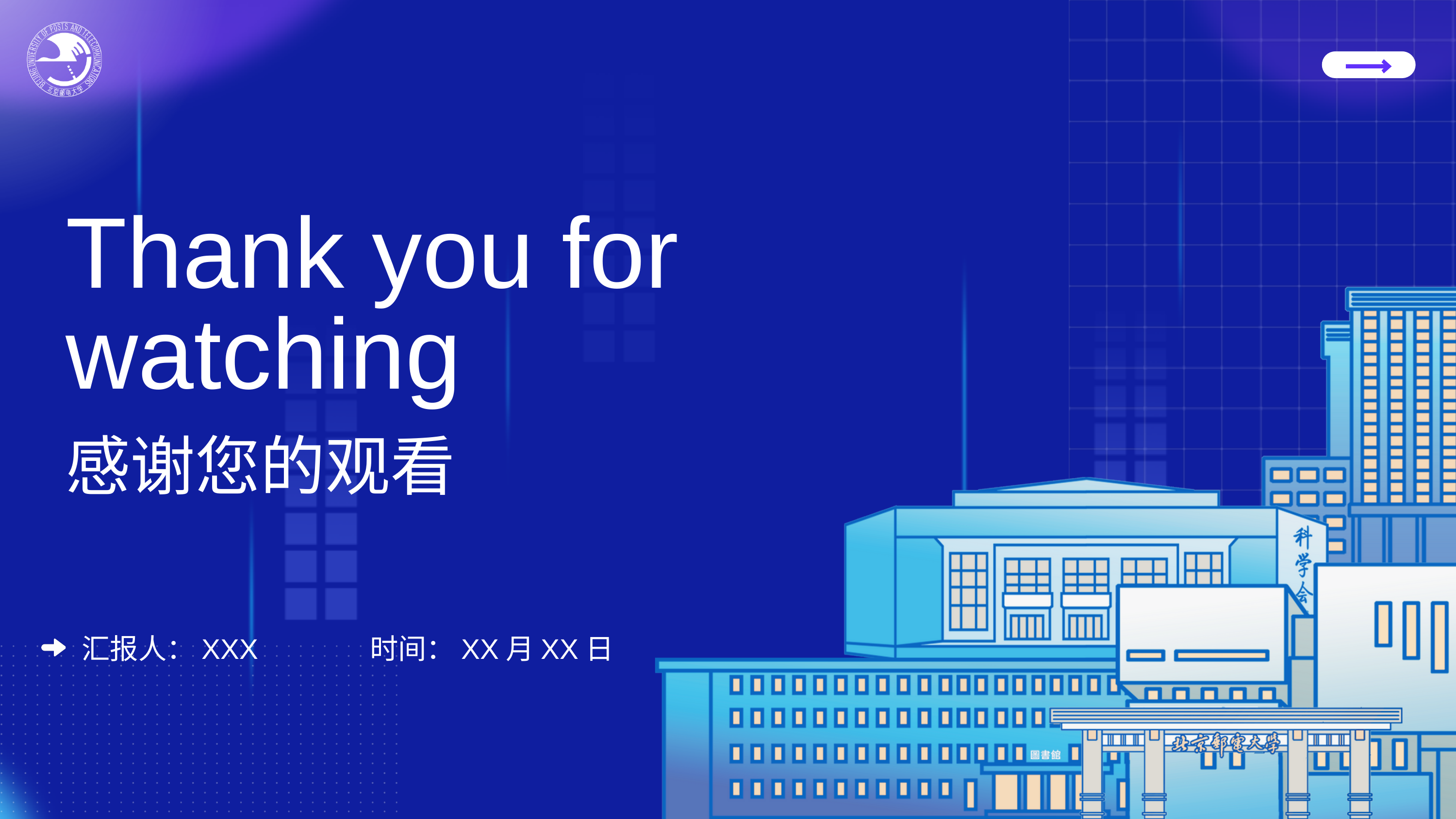

Thank you for

watching
感谢您的观看
汇报人：XXX
时间：XX月XX日